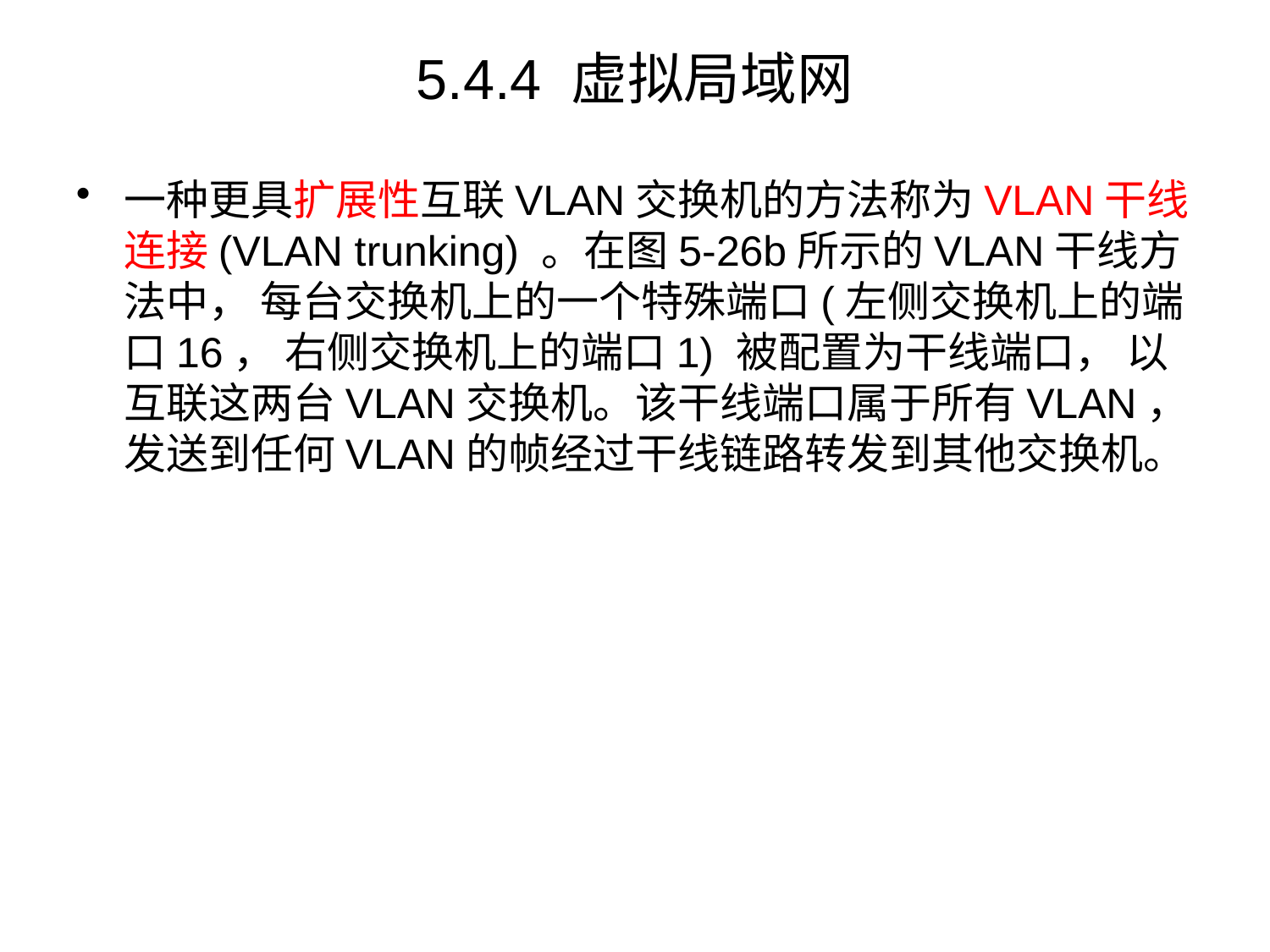

# 5.4.4 虚拟局域网
一种更具扩展性互联VLAN交换机的方法称为VLAN干线连接(VLAN trunking) 。在图5-26b所示的VLAN干线方法中， 每台交换机上的一个特殊端口(左侧交换机上的端口16， 右侧交换机上的端口1) 被配置为干线端口， 以互联这两台VLAN交换机。该干线端口属于所有VLAN， 发送到任何VLAN的帧经过干线链路转发到其他交换机。